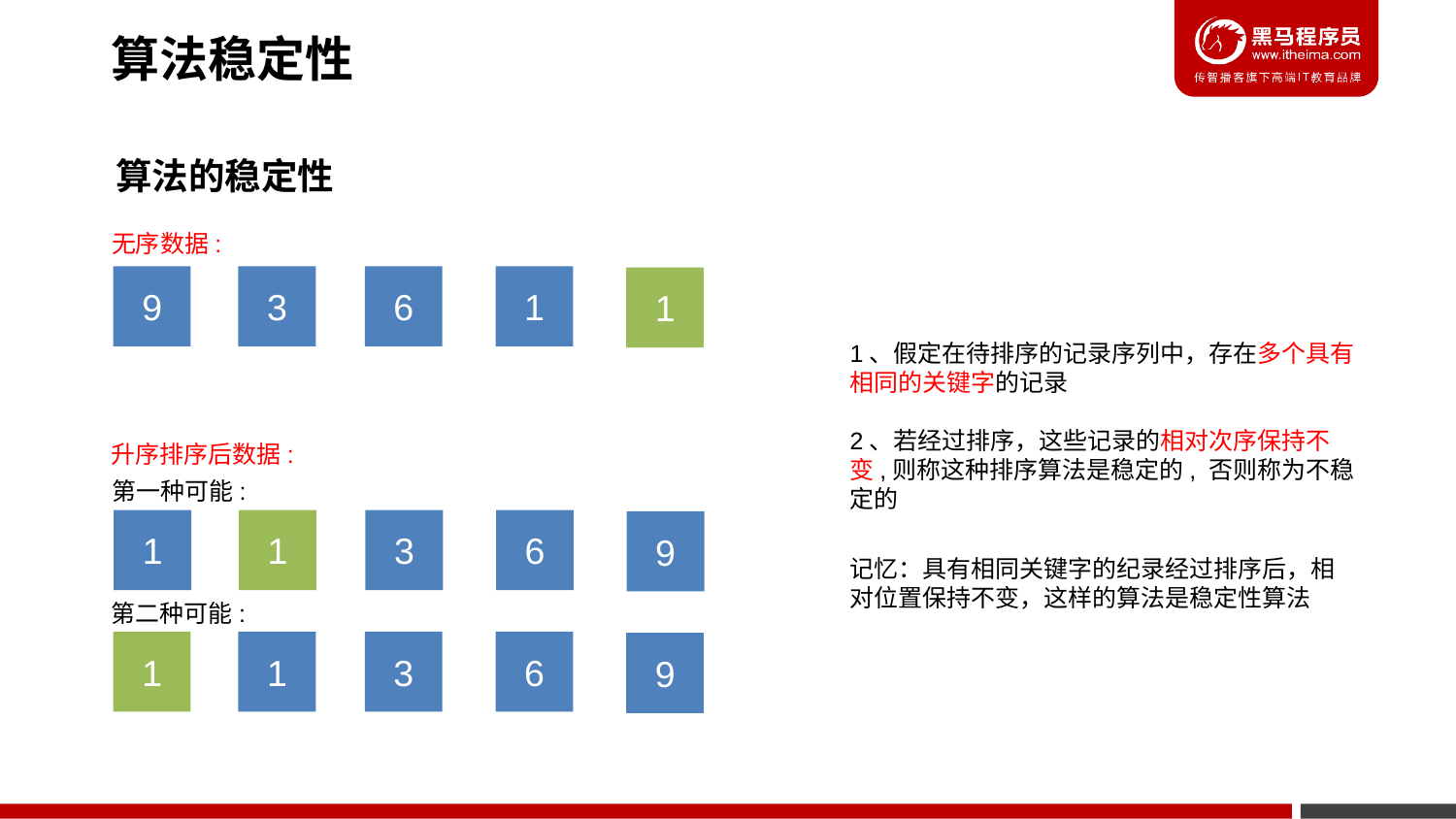

算法稳定性
算法的稳定性
无序数据:
9
3
6
1
1
1、假定在待排序的记录序列中，存在多个具有相同的关键字的记录

2、若经过排序，这些记录的相对次序保持不变,则称这种排序算法是稳定的, 否则称为不稳定的
升序排序后数据:
第一种可能:
1
1
3
6
9
记忆：具有相同关键字的纪录经过排序后，相对位置保持不变，这样的算法是稳定性算法
第二种可能:
1
1
3
6
9